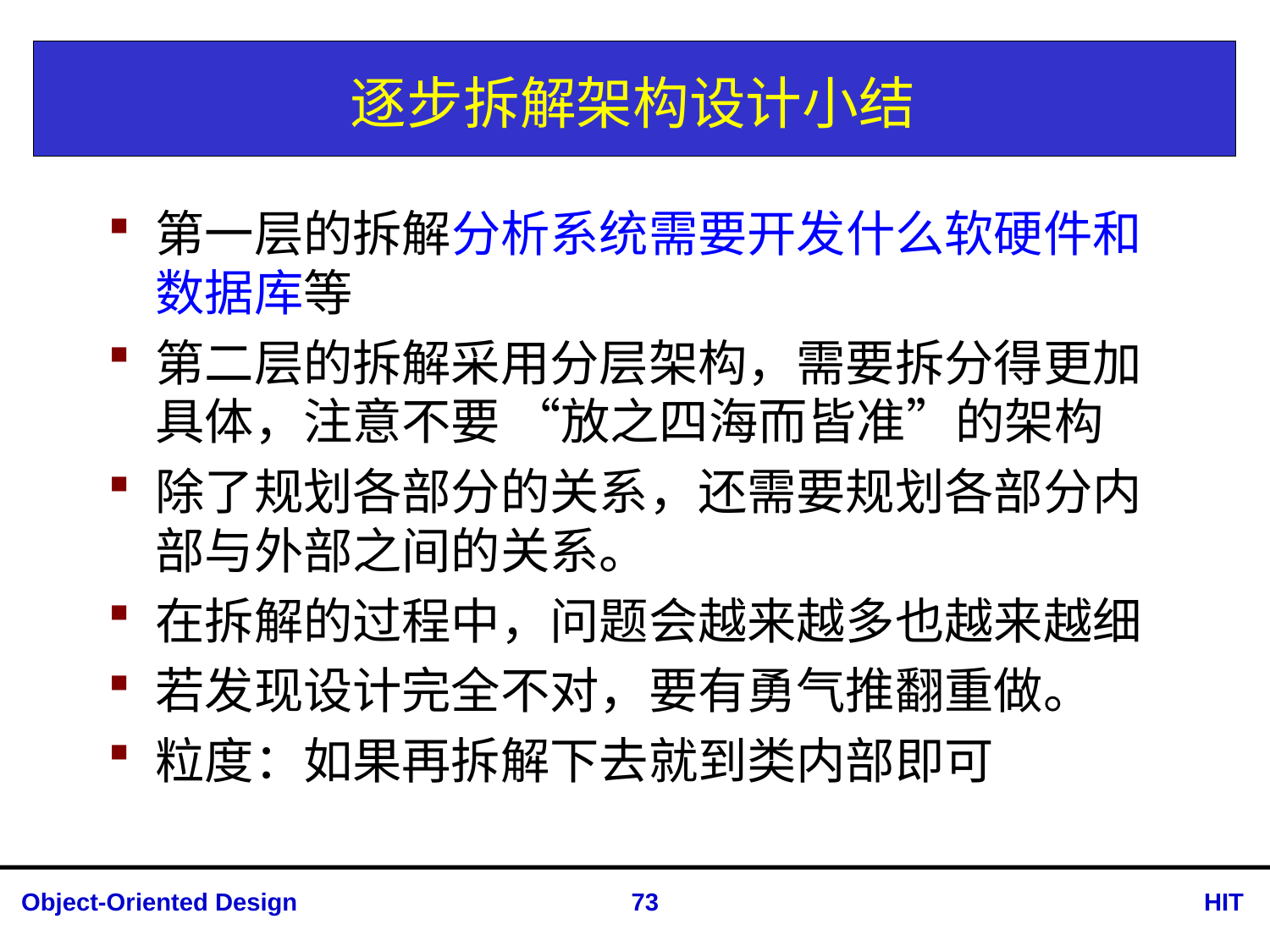

# 逐步拆解架构设计小结
第一层的拆解分析系统需要开发什么软硬件和数据库等
第二层的拆解采用分层架构，需要拆分得更加具体，注意不要 “放之四海而皆准”的架构
除了规划各部分的关系，还需要规划各部分内部与外部之间的关系。
在拆解的过程中，问题会越来越多也越来越细
若发现设计完全不对，要有勇气推翻重做。
粒度：如果再拆解下去就到类内部即可